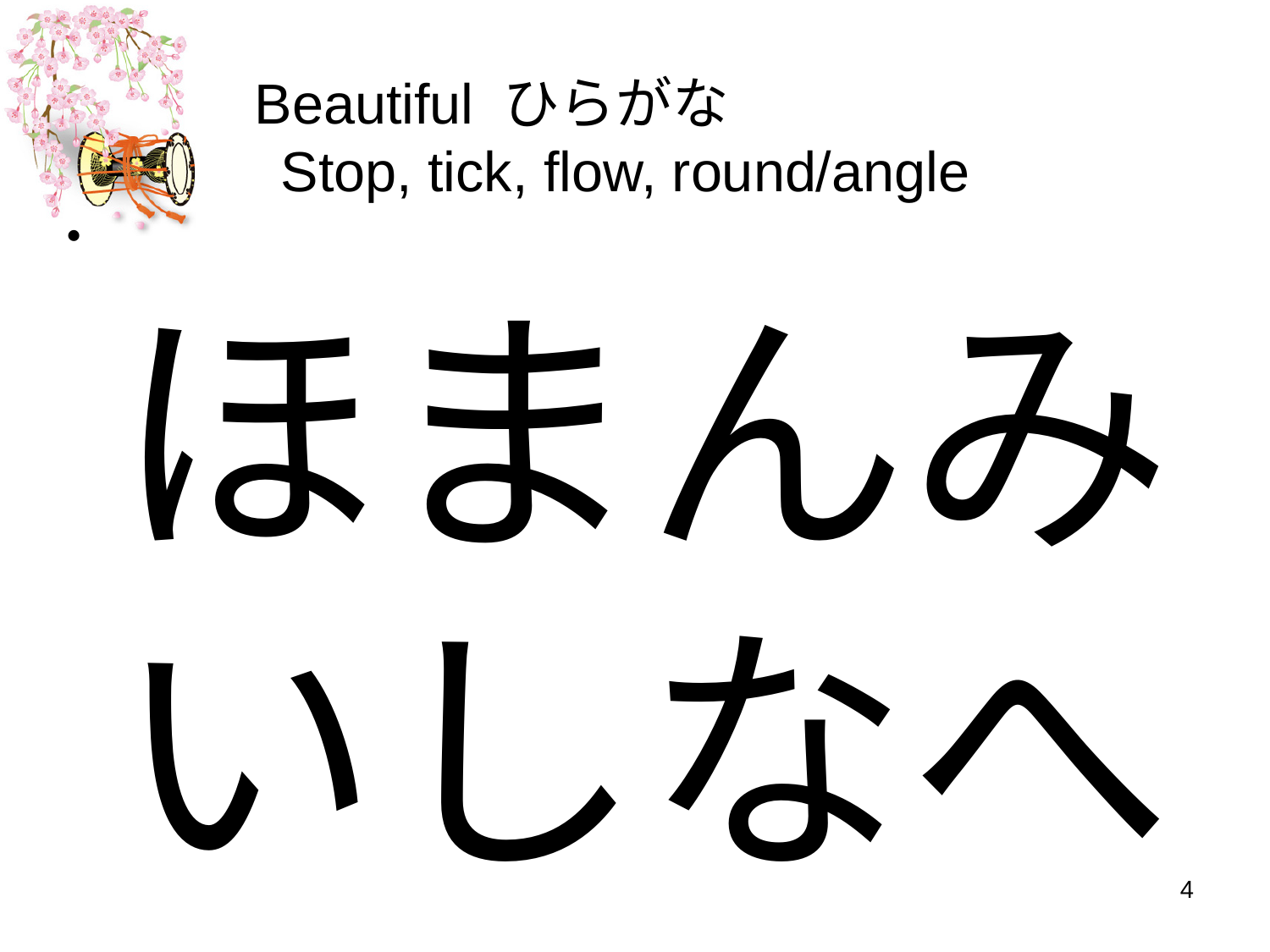

# Beautiful ひらがな Stop, tick, flow, round/angle
ほまんみ
いしなへ

4